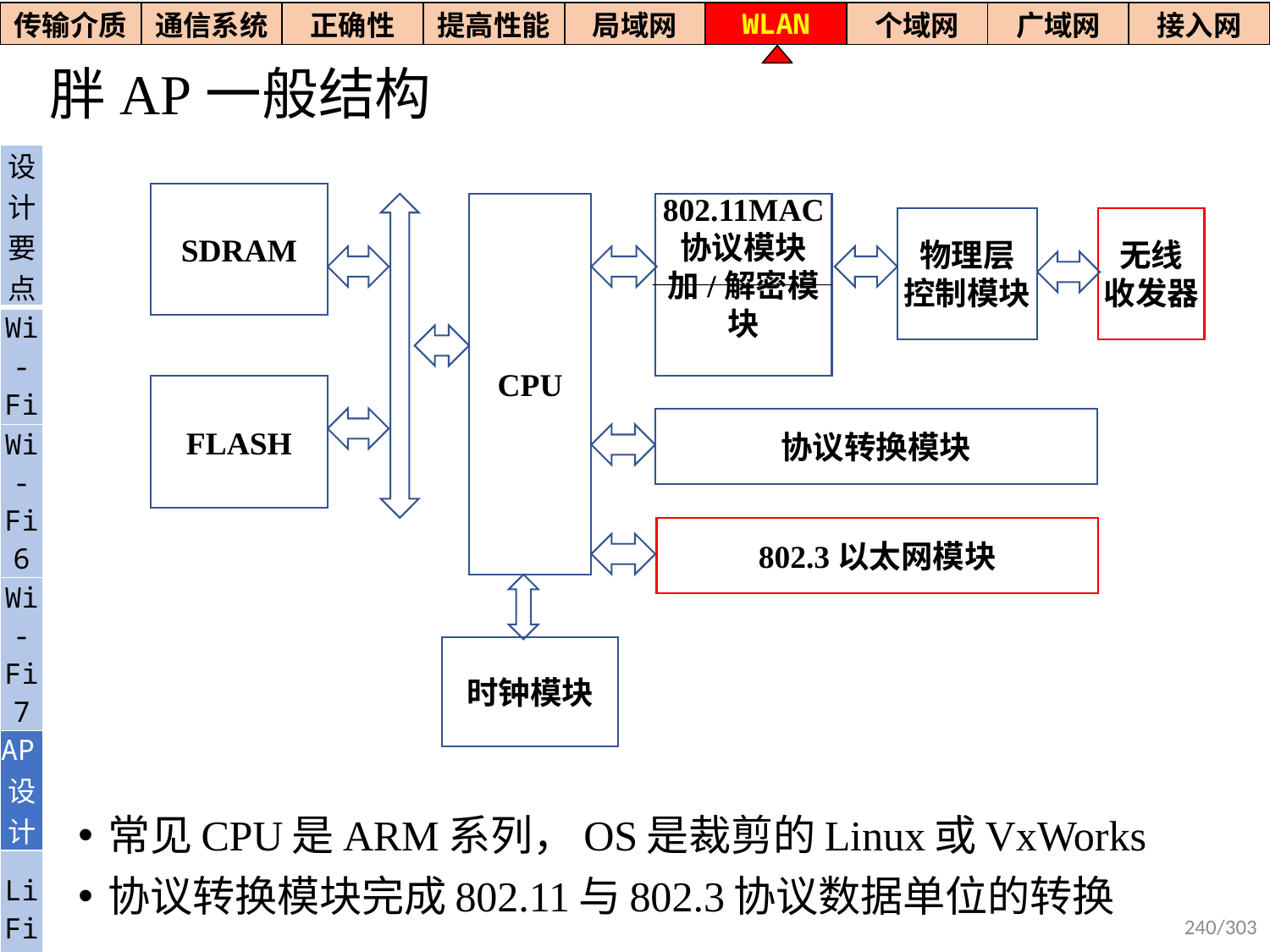

| 传输介质 | 通信系统 | 正确性 | 提高性能 | 局域网 | WLAN | 个域网 | 广域网 | 接入网 |
| --- | --- | --- | --- | --- | --- | --- | --- | --- |

# 胖AP一般结构

常见CPU是ARM系列，OS是裁剪的Linux或VxWorks
协议转换模块完成802.11与802.3协议数据单位的转换
| 设计要点 |
| --- |
| Wi- Fi |
| Wi-Fi6 |
| Wi-Fi7 |
| AP设计 |
| Li Fi |

SDRAM
802.11MAC
协议模块
加/解密模块

CPU
物理层
控制模块
无线
收发器

FLASH

协议转换模块

802.3以太网模块

时钟模块
240/303